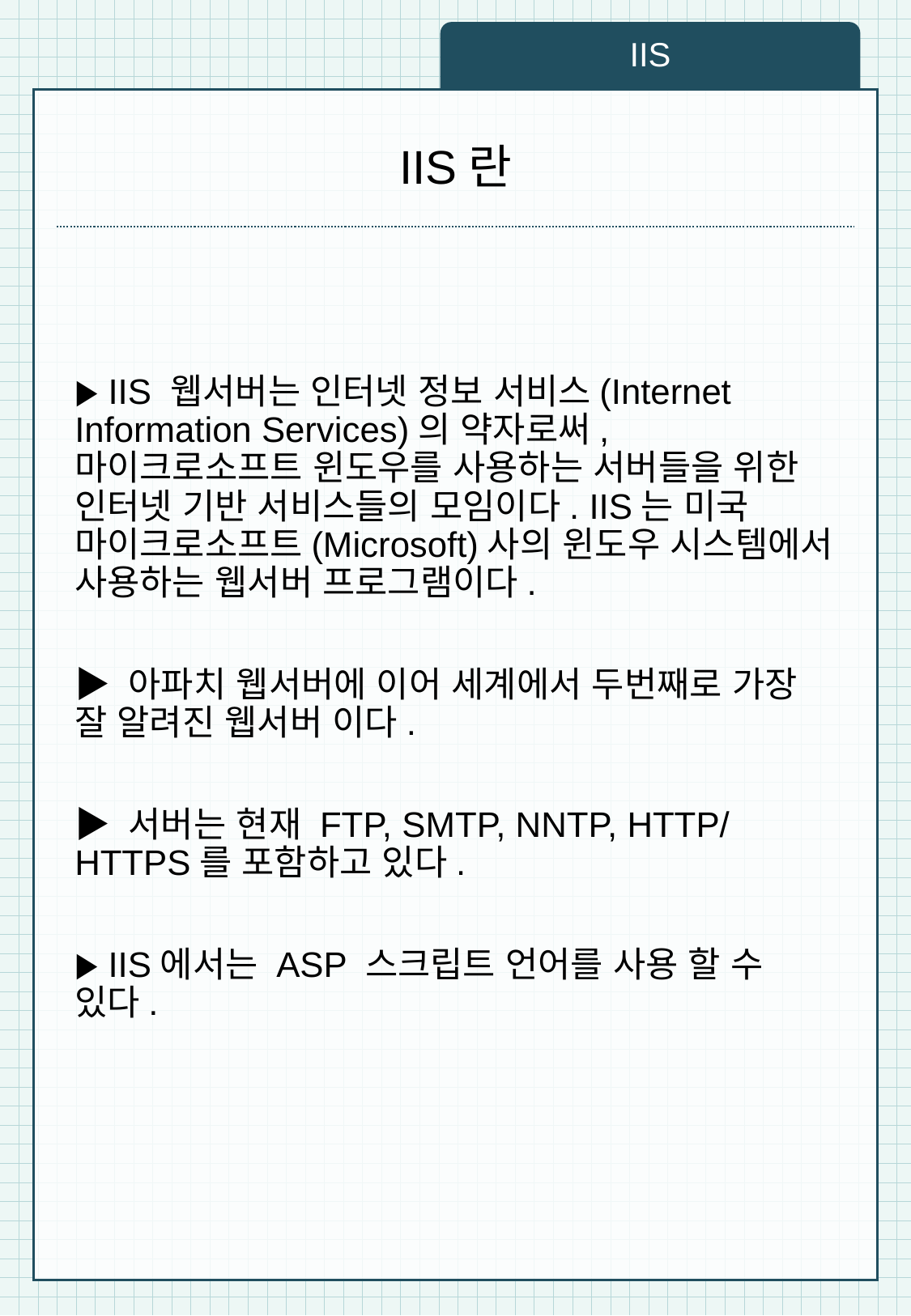

IIS

# IIS란

▶ IIS 웹서버는 인터넷 정보 서비스(Internet Information Services)의 약자로써, 마이크로소프트 윈도우를 사용하는 서버들을 위한 인터넷 기반 서비스들의 모임이다. IIS는 미국 마이크로소프트(Microsoft)사의 윈도우 시스템에서 사용하는 웹서버 프로그램이다.

▶ 아파치 웹서버에 이어 세계에서 두번째로 가장 잘 알려진 웹서버 이다.

▶ 서버는 현재 FTP, SMTP, NNTP, HTTP/HTTPS를 포함하고 있다.

▶ IIS에서는 ASP 스크립트 언어를 사용 할 수 있다.